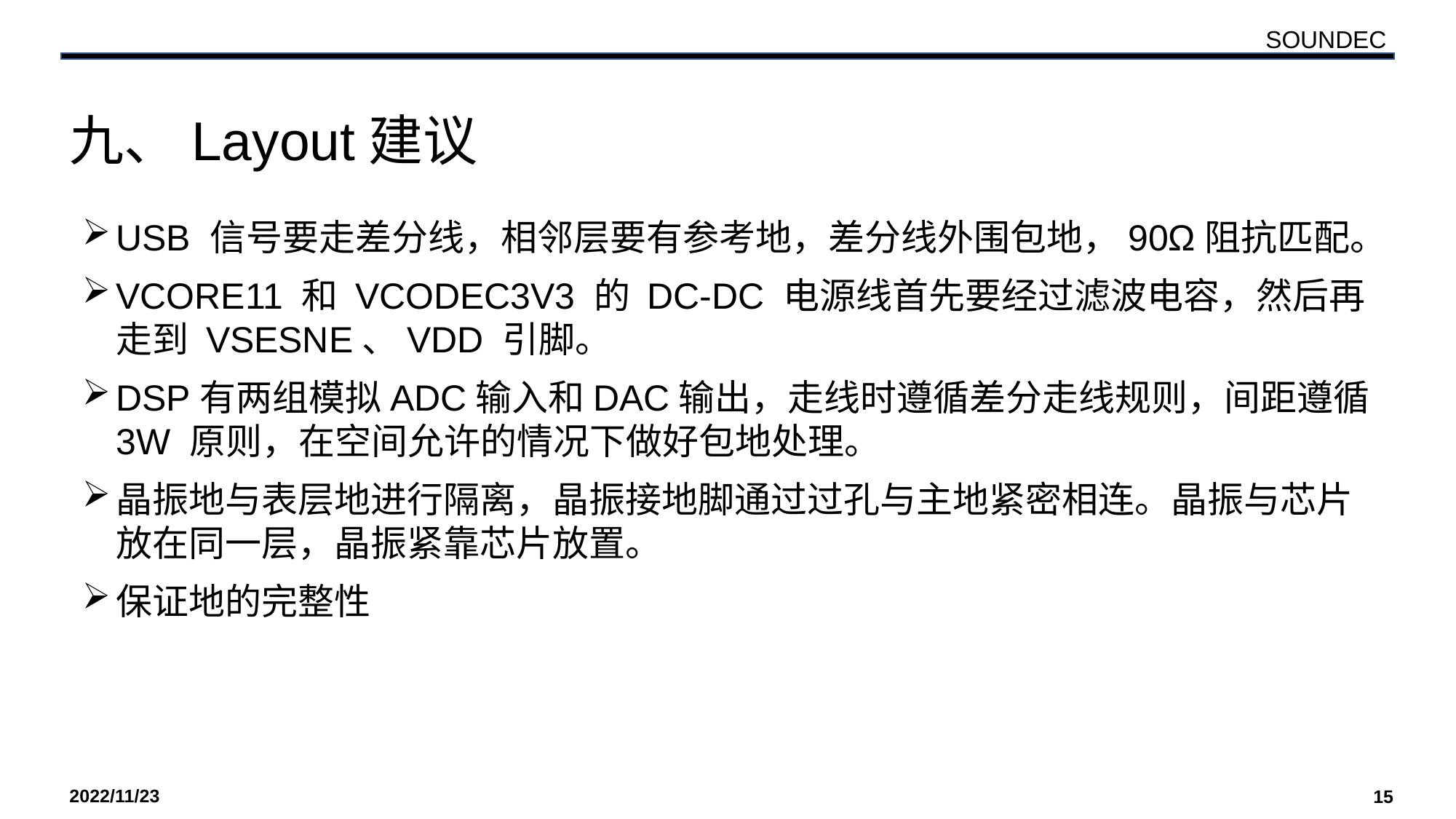

SOUNDEC

九、Layout建议
USB 信号要走差分线，相邻层要有参考地，差分线外围包地，90Ω阻抗匹配。

VCORE11 和 VCODEC3V3 的 DC-DC 电源线首先要经过滤波电容，然后再走到 VSESNE、VDD 引脚。

DSP有两组模拟ADC输入和DAC输出，走线时遵循差分走线规则，间距遵循 3W 原则，在空间允许的情况下做好包地处理。

晶振地与表层地进行隔离，晶振接地脚通过过孔与主地紧密相连。晶振与芯片放在同一层，晶振紧靠芯片放置。

保证地的完整性
2022/11/23
15